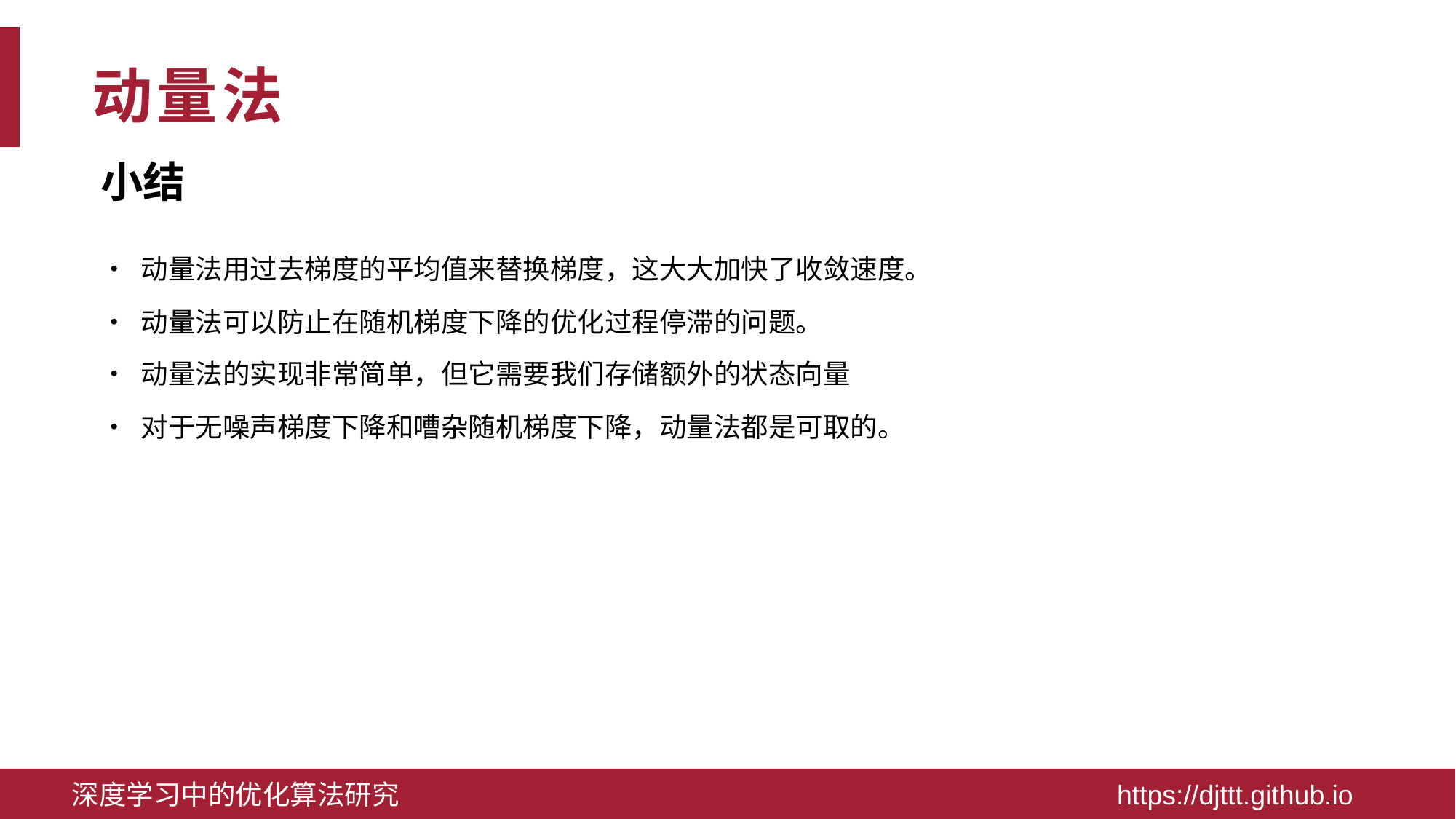

# 动量法
小结

• 动量法用过去梯度的平均值来替换梯度，这大大加快了收敛速度。
• 动量法可以防止在随机梯度下降的优化过程停滞的问题。
• 动量法的实现非常简单，但它需要我们存储额外的状态向量
• 对于无噪声梯度下降和嘈杂随机梯度下降，动量法都是可取的。
深度学习中的优化算法研究                                                                                                                   https://djttt.github.io